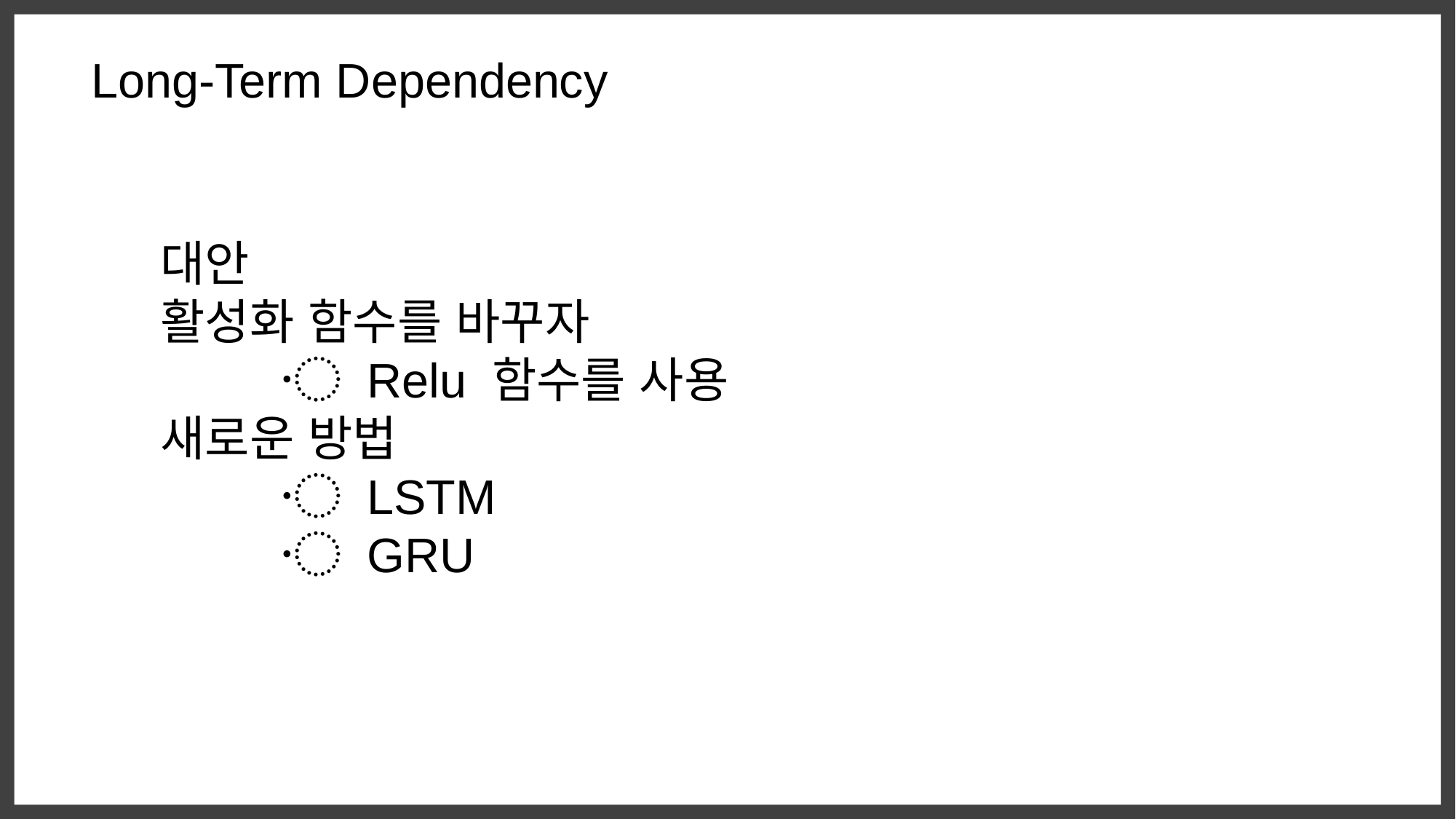

Long-Term Dependency
대안
활성화 함수를 바꾸자
        〮 Relu 함수를 사용
새로운 방법
        〮 LSTM
        〮 GRU